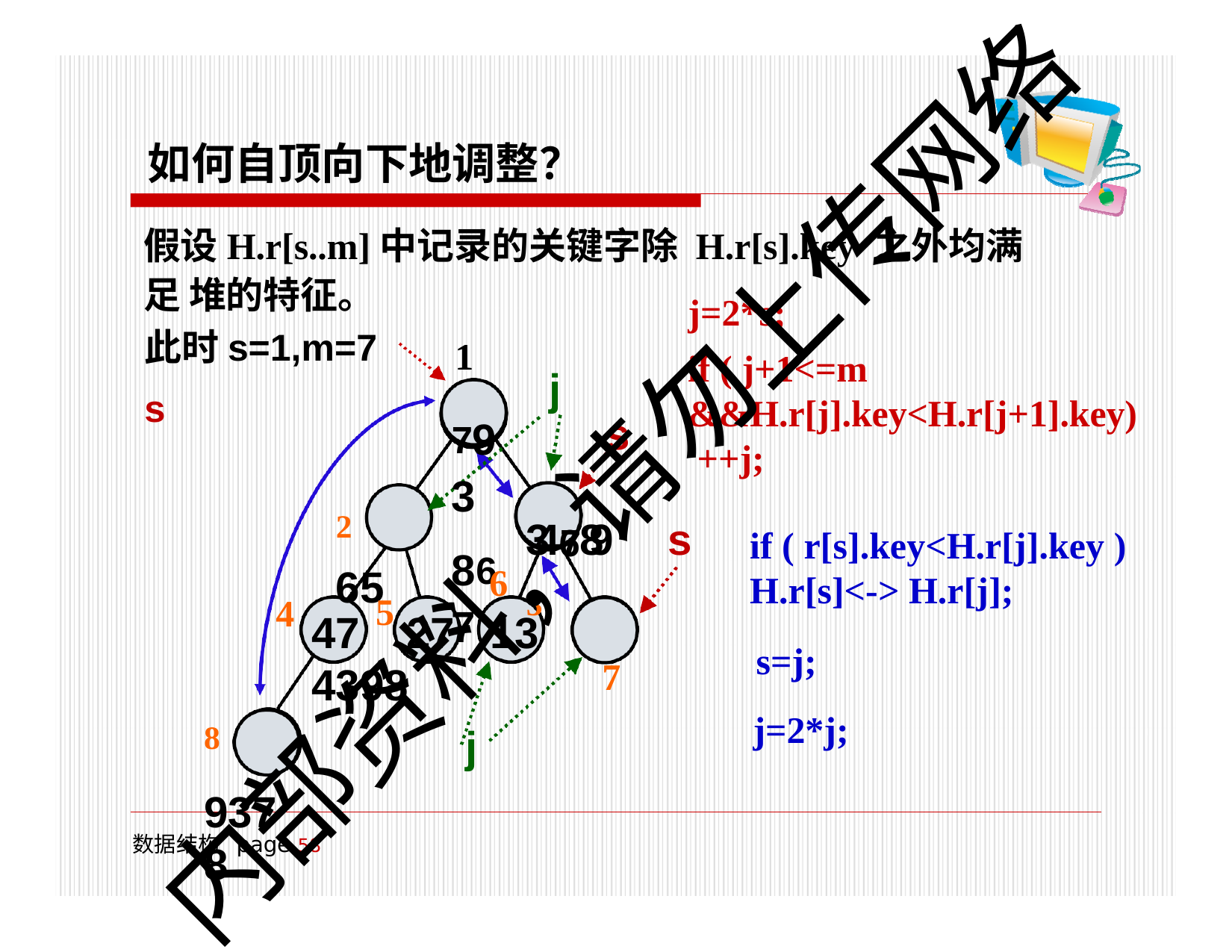

# 如何自顶向下地调整？

假设H.r[s..m]中记录的关键字除 H.r[s].key 之外均满足 堆的特征。
j=2*s;
1
793867
此时s=1,m=7 s

if ( j+1<=m  &&H.r[j].key<H.r[j+1].key)
++j;
j
s
内部资料，请勿上传网络
347689 3
7
2	65
s
if ( r[s].key<H.r[j].key )
H.r[s]<-> H.r[j];
s=j;  j=2*j;
6
5
4
47	27	13	4398
8	9378
j

数据结构 page 58